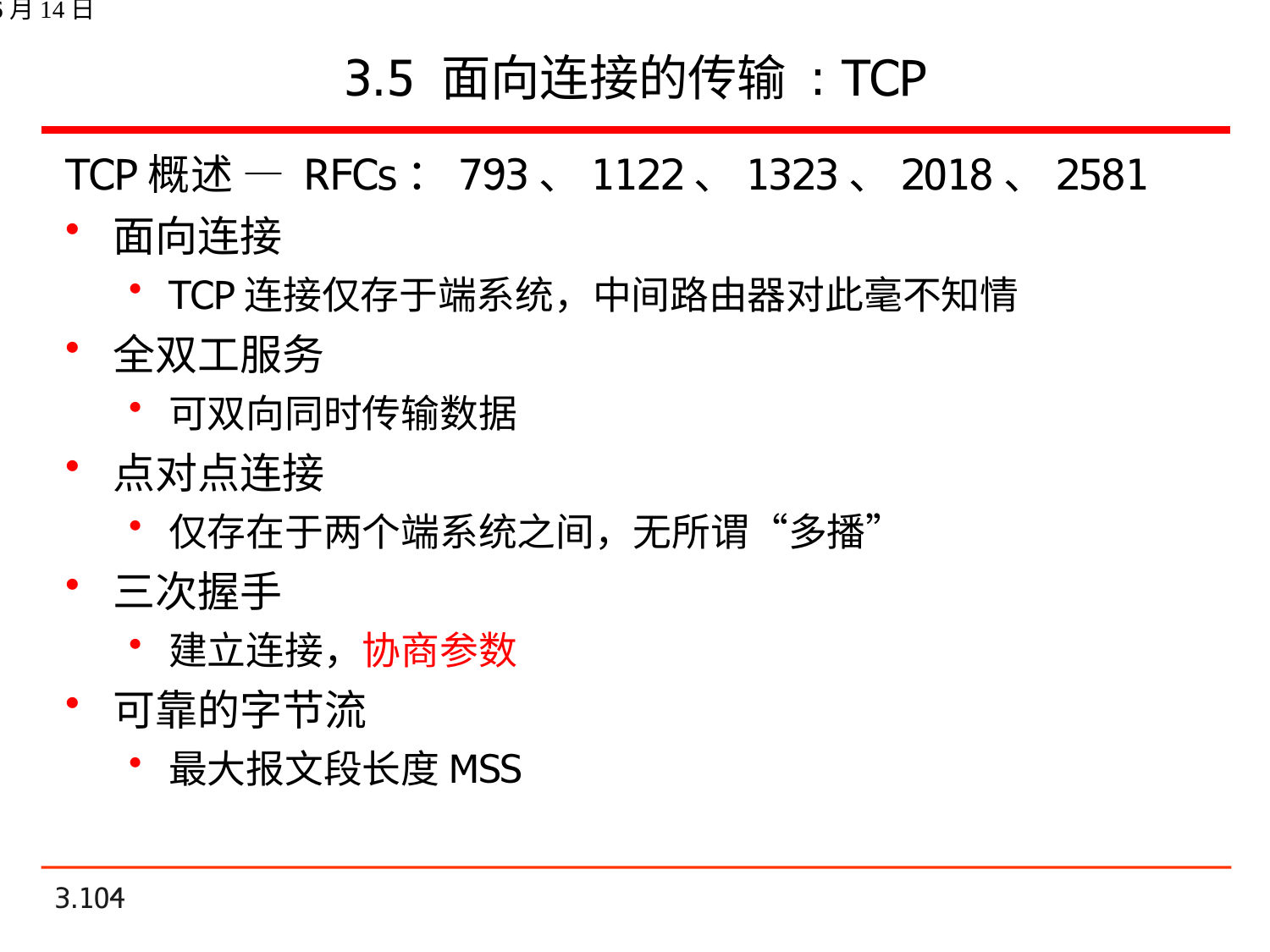

# 3.5 面向连接的传输 : TCP
TCP概述 — RFCs：793、1122、1323、2018、2581
面向连接
TCP连接仅存于端系统，中间路由器对此毫不知情
全双工服务
可双向同时传输数据
点对点连接
仅存在于两个端系统之间，无所谓“多播”
三次握手
建立连接，协商参数
可靠的字节流
最大报文段长度MSS
2021年6月14日